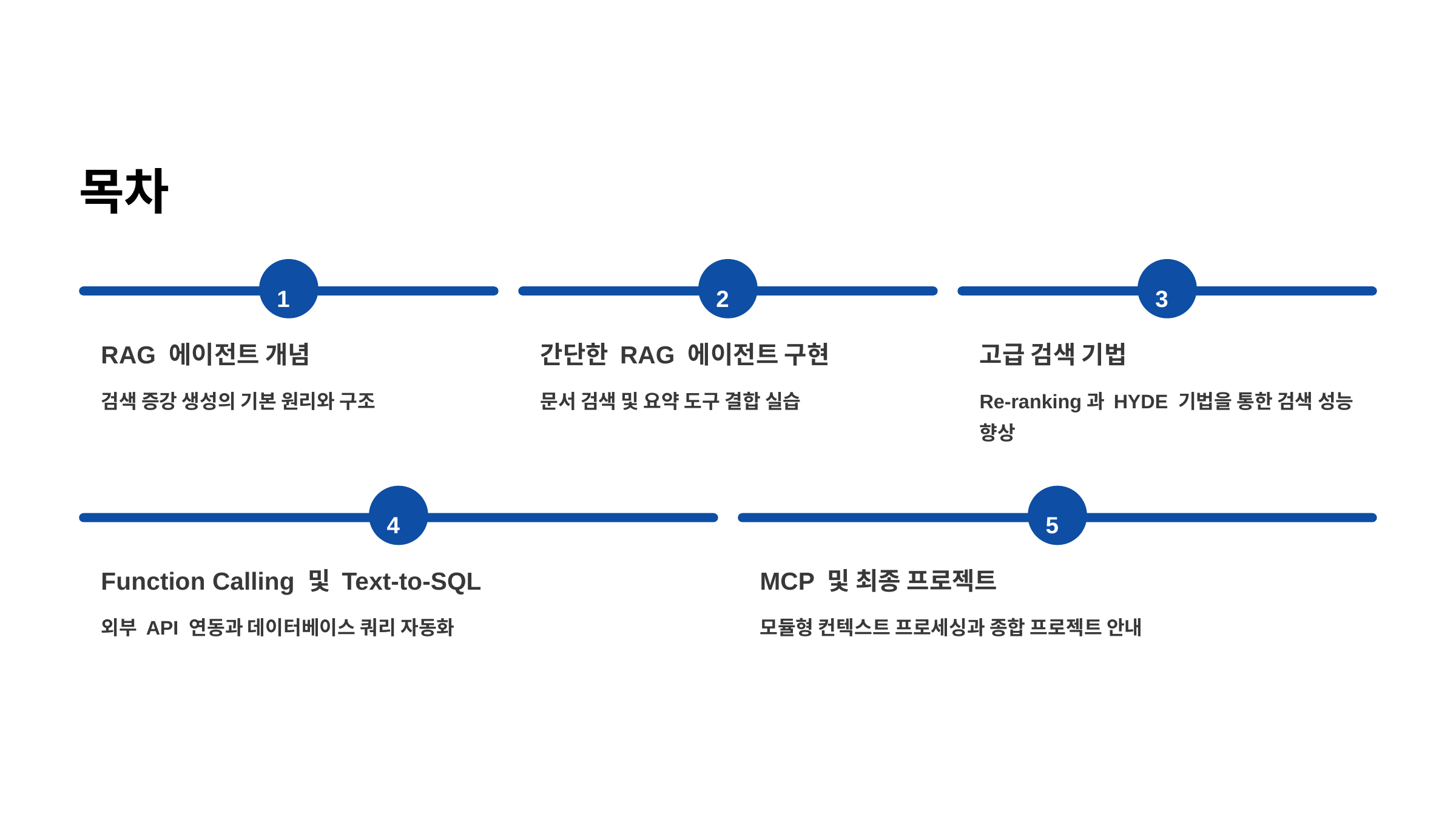

목차

1
2
3

RAG 에이전트 개념
간단한 RAG 에이전트 구현
고급 검색 기법
검색 증강 생성의 기본 원리와 구조
문서 검색 및 요약 도구 결합 실습
Re-ranking과 HYDE 기법을 통한 검색 성능 향상

4
5

Function Calling 및 Text-to-SQL
MCP 및 최종 프로젝트
외부 API 연동과 데이터베이스 쿼리 자동화
모듈형 컨텍스트 프로세싱과 종합 프로젝트 안내